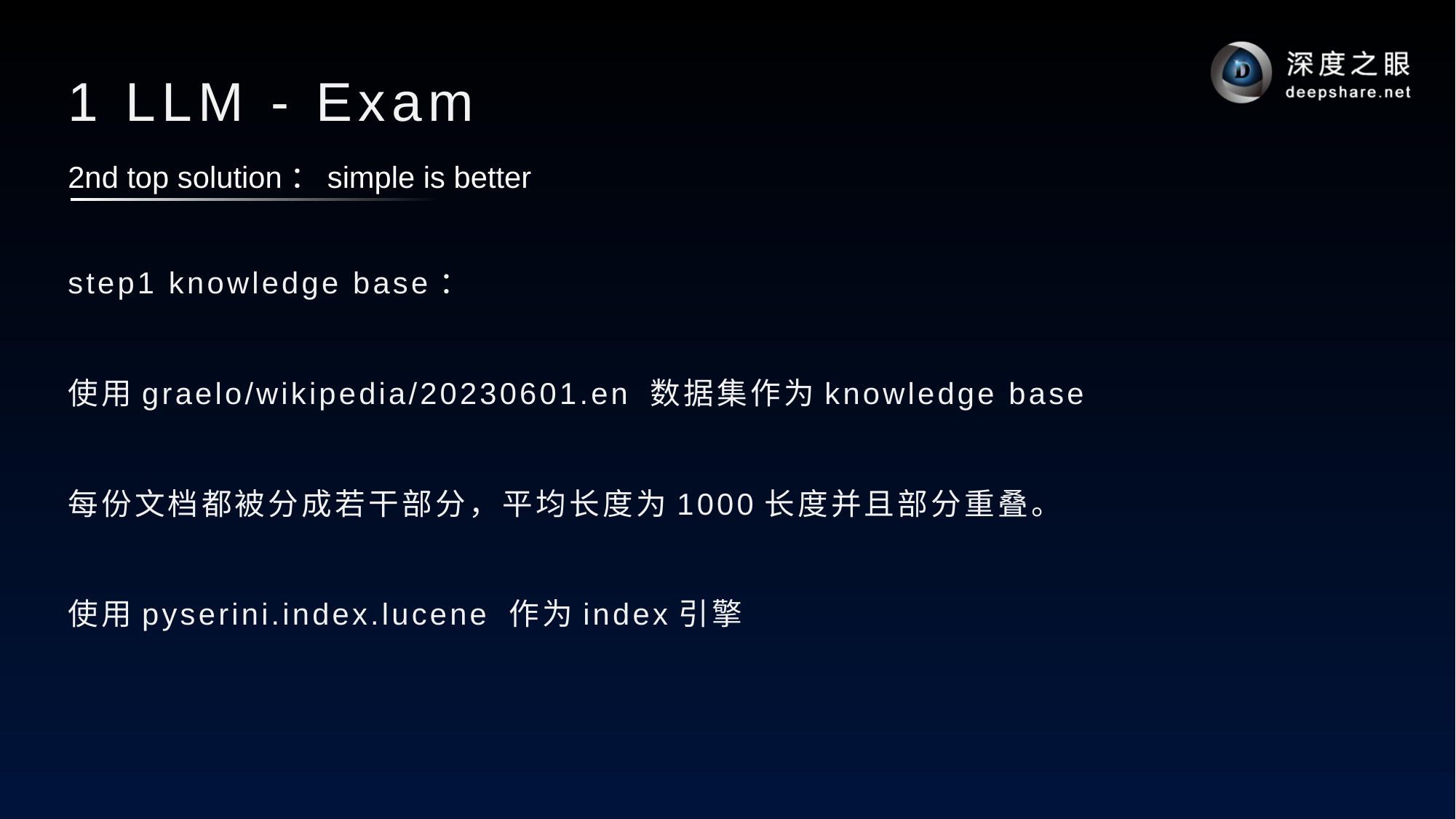

# 1 LLM - Exam
2nd top solution：simple is better
step1 knowledge base：

使用graelo/wikipedia/20230601.en 数据集作为knowledge base

每份文档都被分成若干部分，平均长度为1000长度并且部分重叠。

使用pyserini.index.lucene 作为index引擎